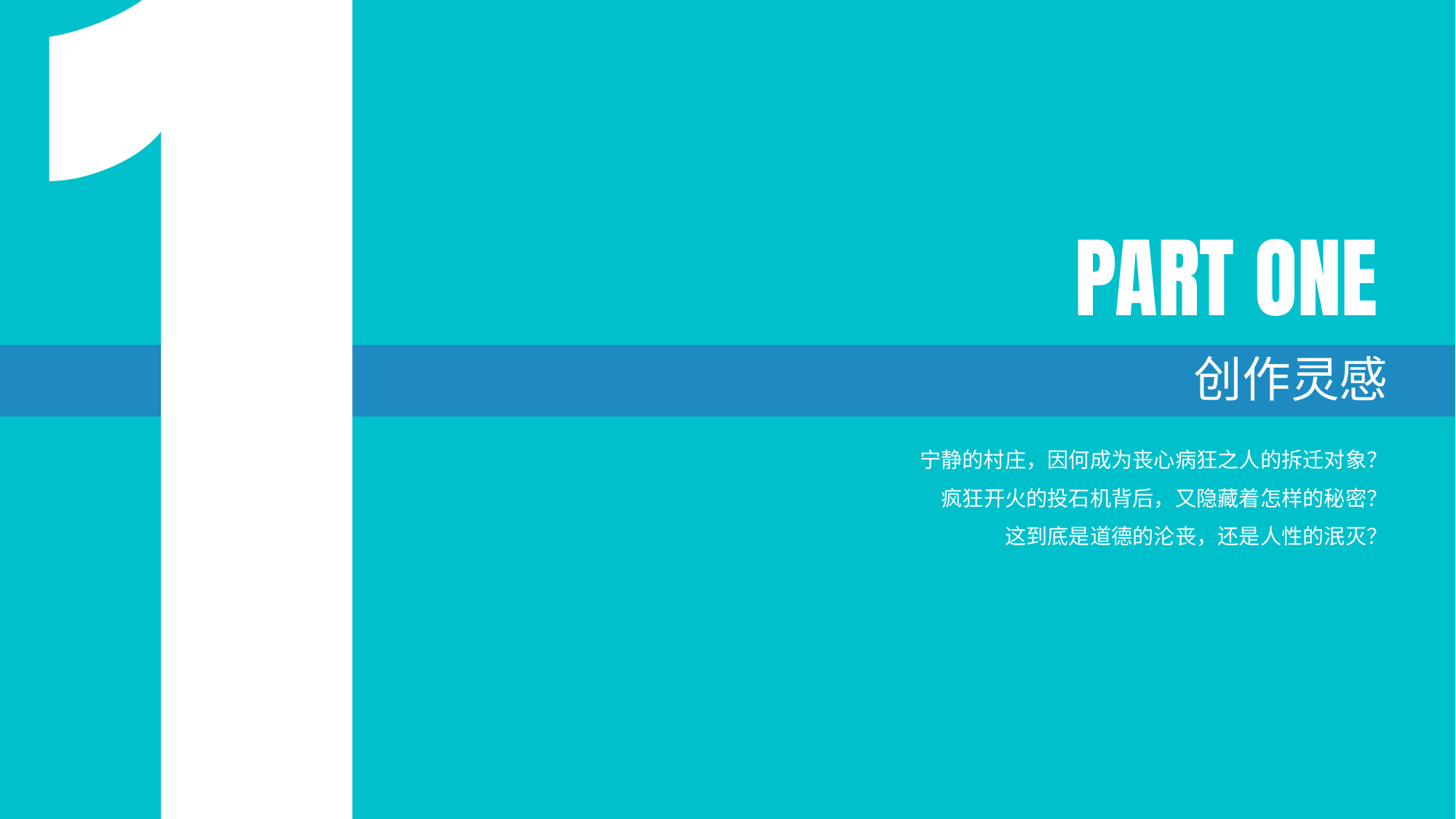

1
PART ONE
创作灵感

宁静的村庄，因何成为丧心病狂之人的拆迁对象？
疯狂开火的投石机背后，又隐藏着怎样的秘密？
这到底是道德的沦丧，还是人性的泯灭？